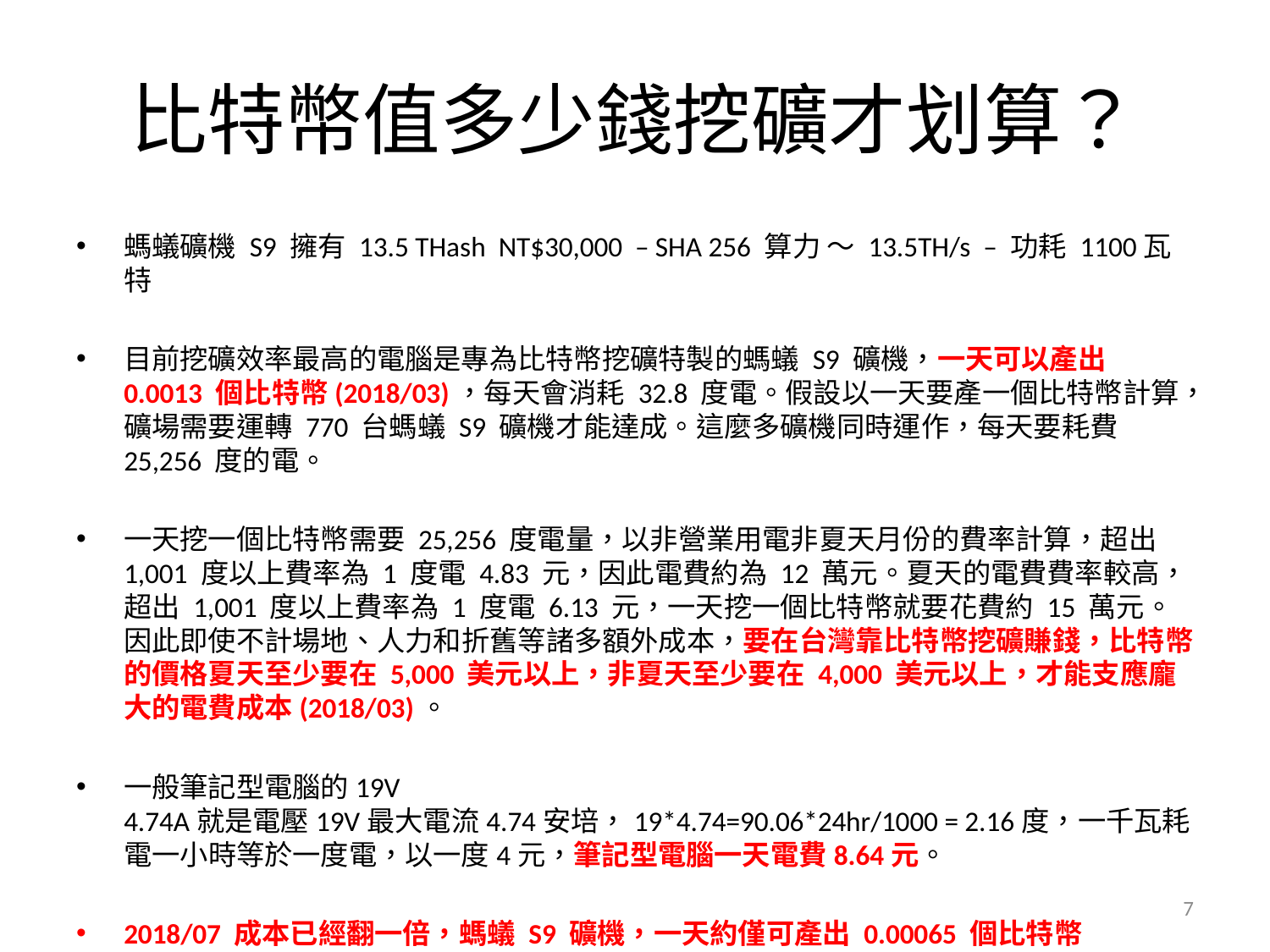

# 比特幣值多少錢挖礦才划算？
螞蟻礦機 S9 擁有 13.5 THash  NT$30,000  – SHA 256 算力 ～ 13.5TH/s  – 功耗 1100瓦特

目前挖礦效率最高的電腦是專為比特幣挖礦特製的螞蟻 S9 礦機，一天可以產出 0.0013 個比特幣(2018/03)，每天會消耗 32.8 度電。假設以一天要產一個比特幣計算，礦場需要運轉 770 台螞蟻 S9 礦機才能達成。這麼多礦機同時運作，每天要耗費 25,256 度的電。

一天挖一個比特幣需要 25,256 度電量，以非營業用電非夏天月份的費率計算，超出 1,001 度以上費率為 1 度電 4.83 元，因此電費約為 12 萬元。夏天的電費費率較高，超出 1,001 度以上費率為 1 度電 6.13 元，一天挖一個比特幣就要花費約 15 萬元。因此即使不計場地、人力和折舊等諸多額外成本，要在台灣靠比特幣挖礦賺錢，比特幣的價格夏天至少要在 5,000 美元以上，非夏天至少要在 4,000 美元以上，才能支應龐大的電費成本(2018/03)。

一般筆記型電腦的19V 4.74A就是電壓19V最大電流4.74安培，19*4.74=90.06*24hr/1000 = 2.16度，一千瓦耗電一小時等於一度電，以一度4元，筆記型電腦一天電費8.64元。

2018/07 成本已經翻一倍，螞蟻 S9 礦機，一天約僅可產出 0.00065 個比特幣
7